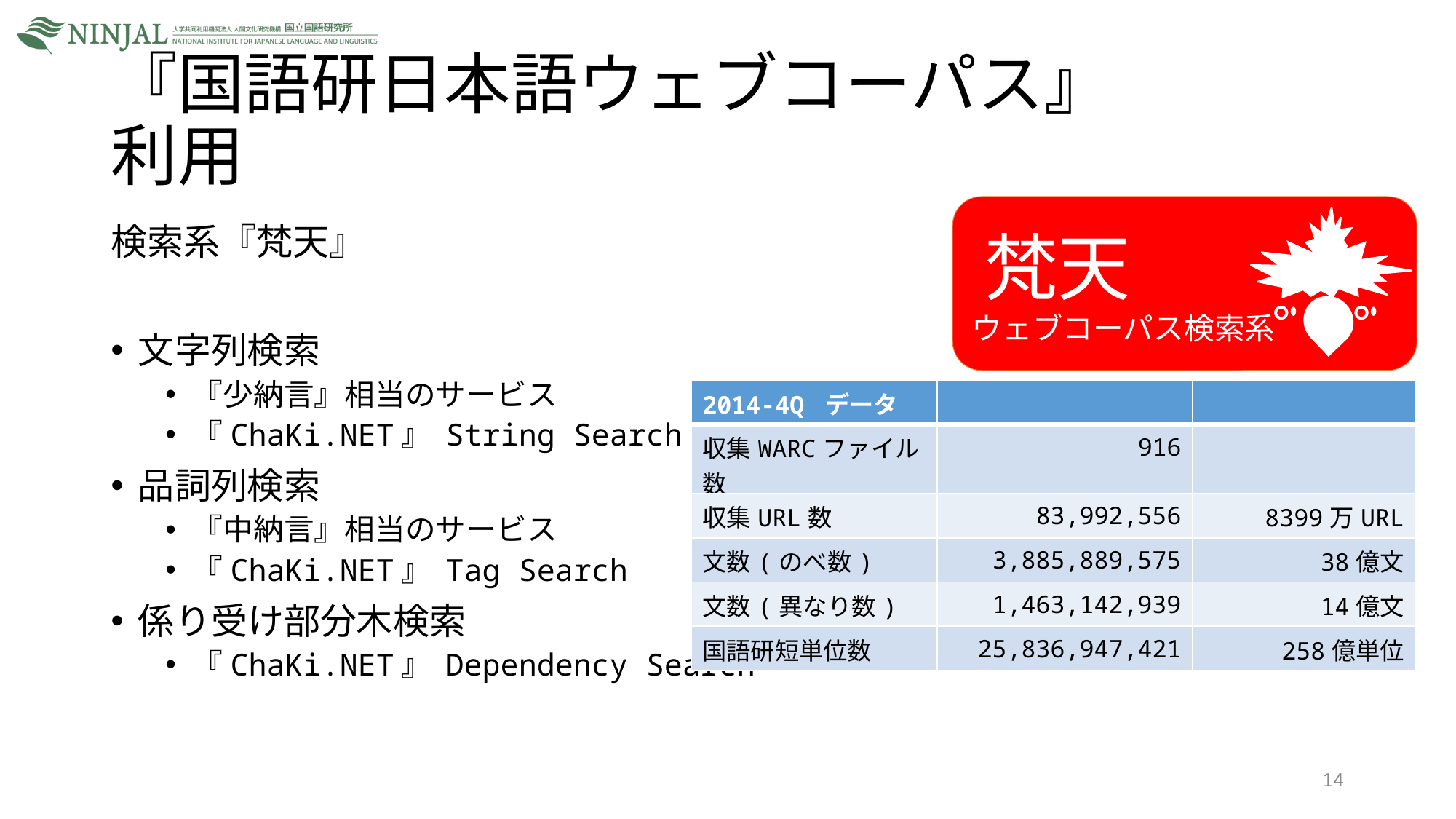

# 『国語研日本語ウェブコーパス』 利用
 梵天
ウェブコーパス検索系

○
○

検索系『梵天』

文字列検索
『少納言』相当のサービス
『ChaKi.NET』 String Search
品詞列検索
『中納言』相当のサービス
『ChaKi.NET』 Tag Search
係り受け部分木検索
『ChaKi.NET』 Dependency Search
| 2014-4Q データ |  |  |
| --- | --- | --- |
| 収集WARCファイル数 | 916 |  |
| 収集URL数 | 83,992,556 | 8399万URL |
| 文数(のべ数) | 3,885,889,575 | 38億文 |
| 文数(異なり数) | 1,463,142,939 | 14億文 |
| 国語研短単位数 | 25,836,947,421 | 258億単位 |

14